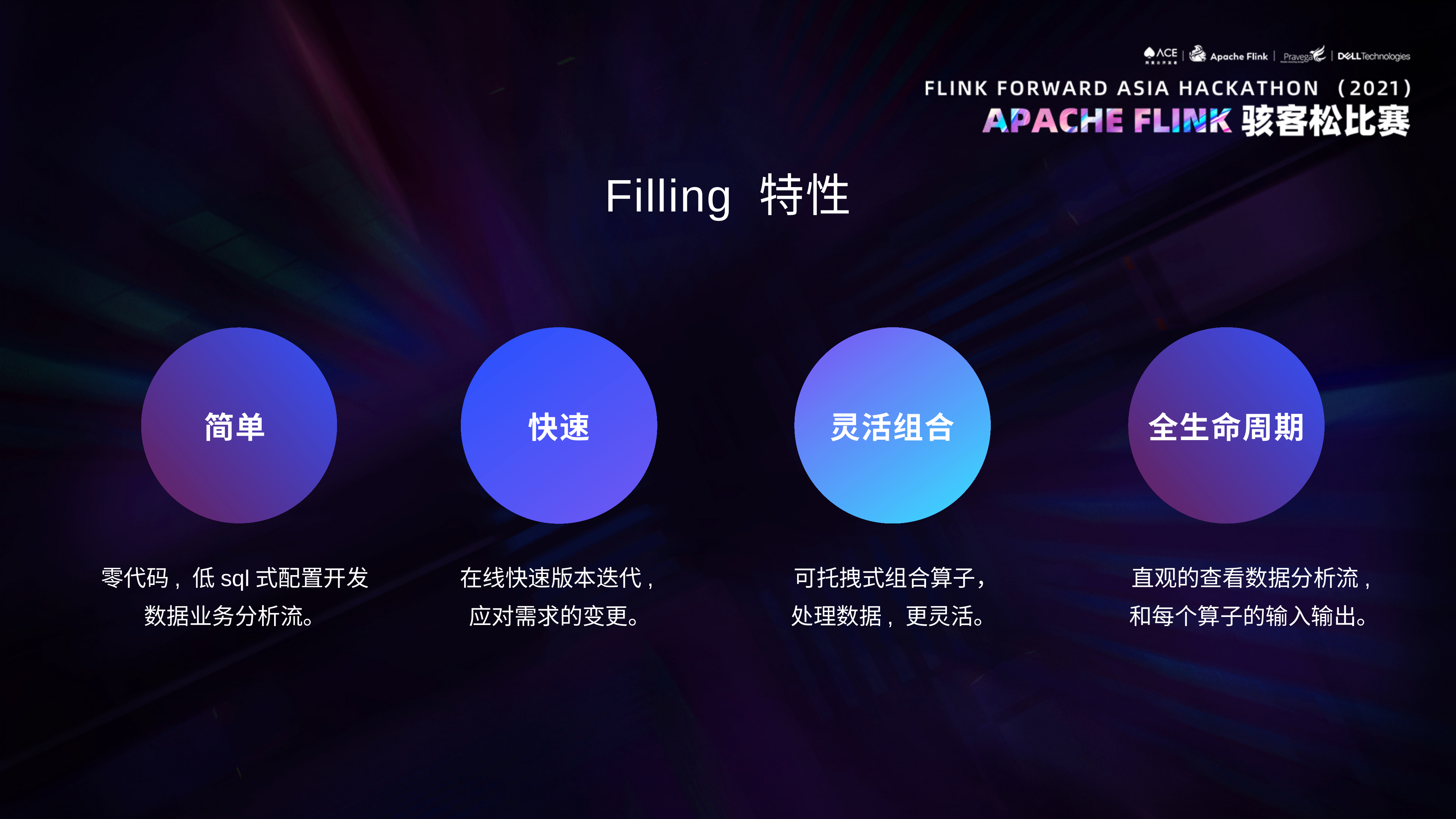

E6636BC20180234D78A0072836F0BAB0F2B9B20E1FC76B80A6D98E35B1532BABDB4EB6385161FB0D22092808C84662EB9A09212A61D05B911BBFC2137CAE22DE24F092ADB0257647F40824D7682246A28692ECA57747672198DB019AF066FC78DBC62A9CCE3
Filling 特性

简单
快速
灵活组合
全生命周期
零代码, 低sql式配置开发
数据业务分析流。
在线快速版本迭代,
应对需求的变更。
可托拽式组合算子，
处理数据, 更灵活。
直观的查看数据分析流,
和每个算子的输入输出。